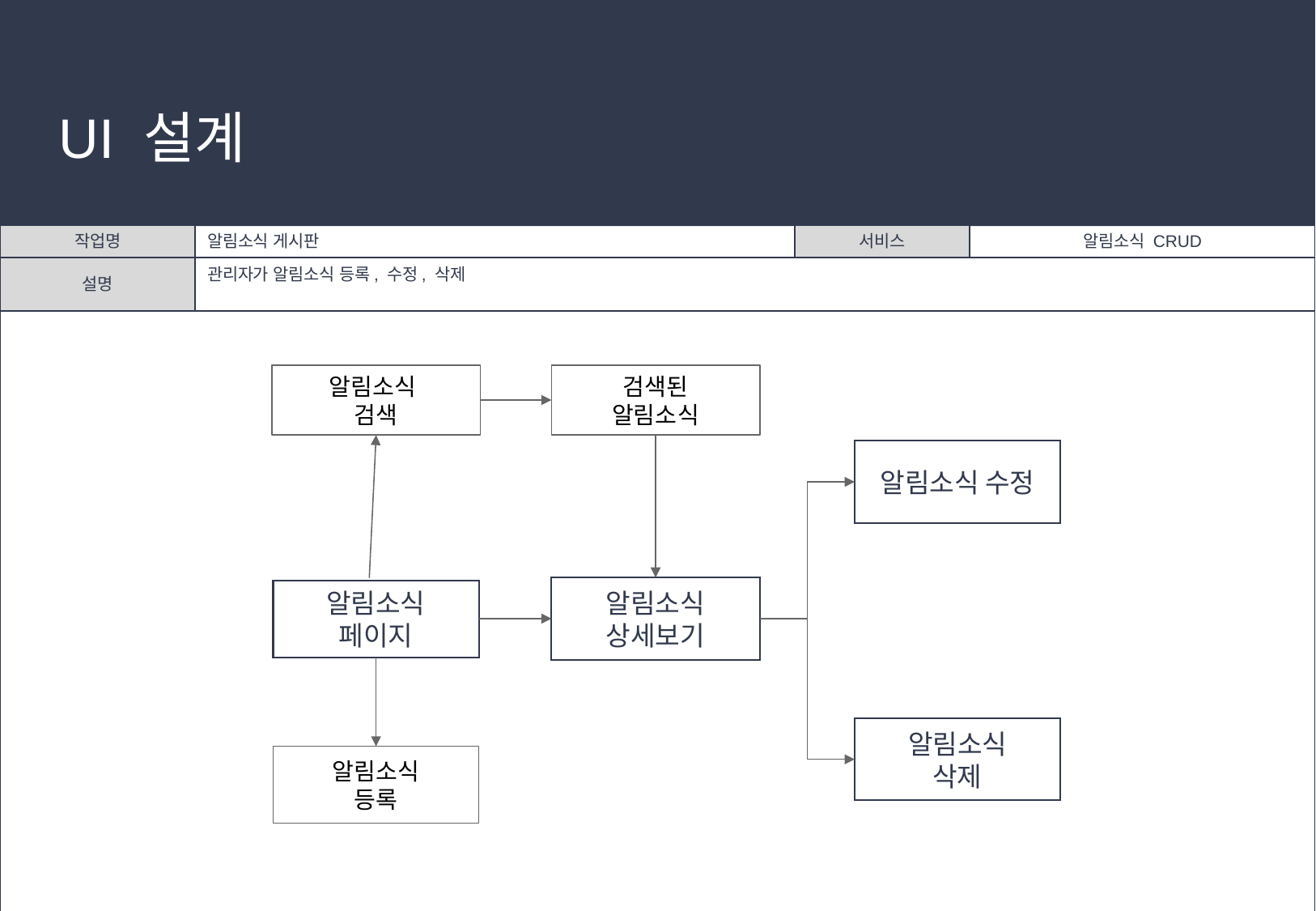

# UI 설계
| 작업명 | 알림소식 게시판 | 서비스 | 알림소식 CRUD |
| --- | --- | --- | --- |
| 설명 | 관리자가 알림소식 등록, 수정, 삭제 |  |  |
|  |  |  |  |
알림소식
검색
검색된
알림소식
알림소식 수정
알림소식
상세보기
알림소식
페이지
알림소식
삭제
알림소식
등록